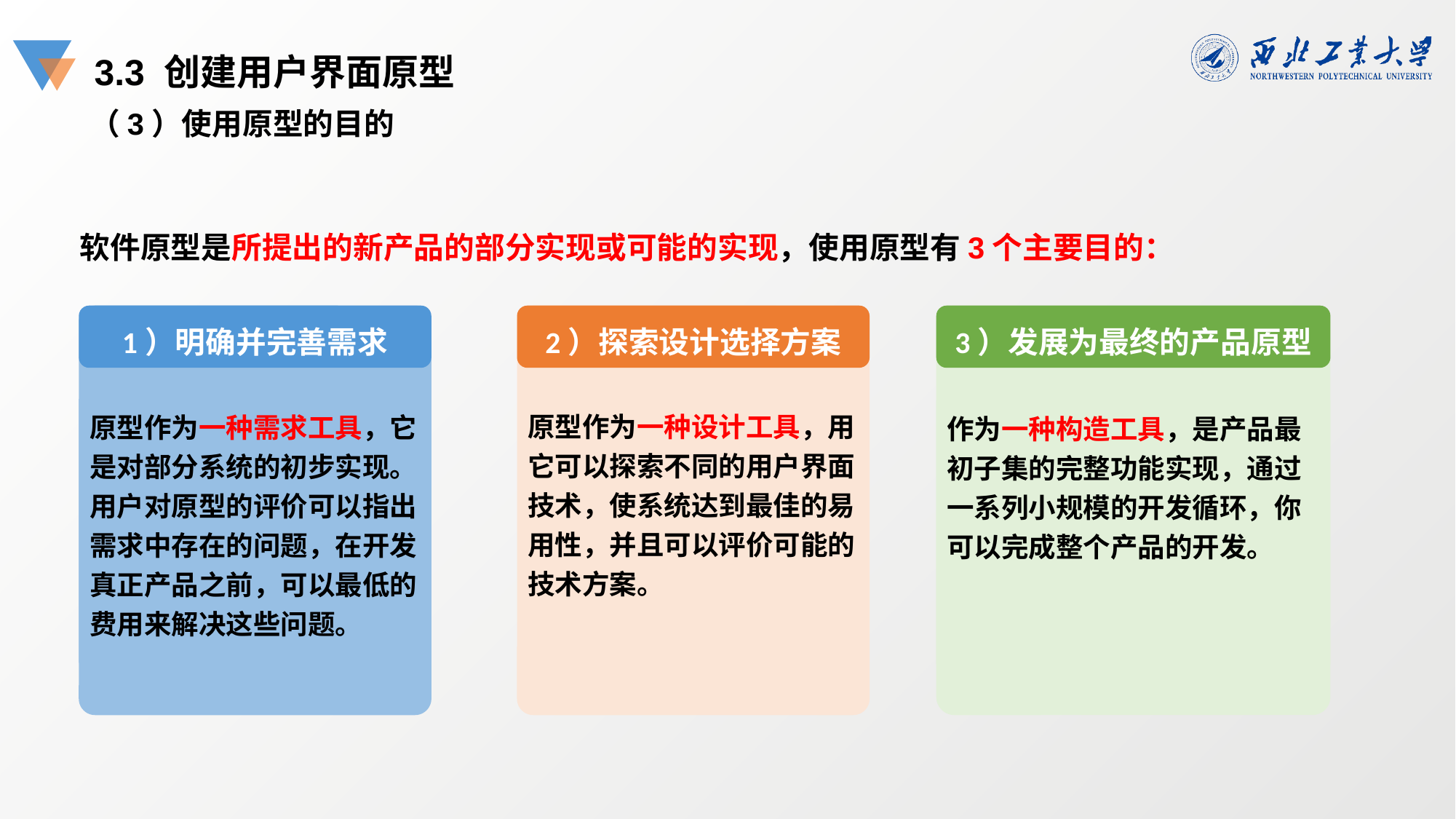

3.3 创建用户界面原型
（3）使用原型的目的
软件原型是所提出的新产品的部分实现或可能的实现，使用原型有3个主要目的：
3）发展为最终的产品原型
作为一种构造工具，是产品最初子集的完整功能实现，通过一系列小规模的开发循环，你可以完成整个产品的开发。

2）探索设计选择方案
原型作为一种设计工具，用它可以探索不同的用户界面技术，使系统达到最佳的易用性，并且可以评价可能的技术方案。

1）明确并完善需求
原型作为一种需求工具，它是对部分系统的初步实现。用户对原型的评价可以指出需求中存在的问题，在开发真正产品之前，可以最低的费用来解决这些问题。

16